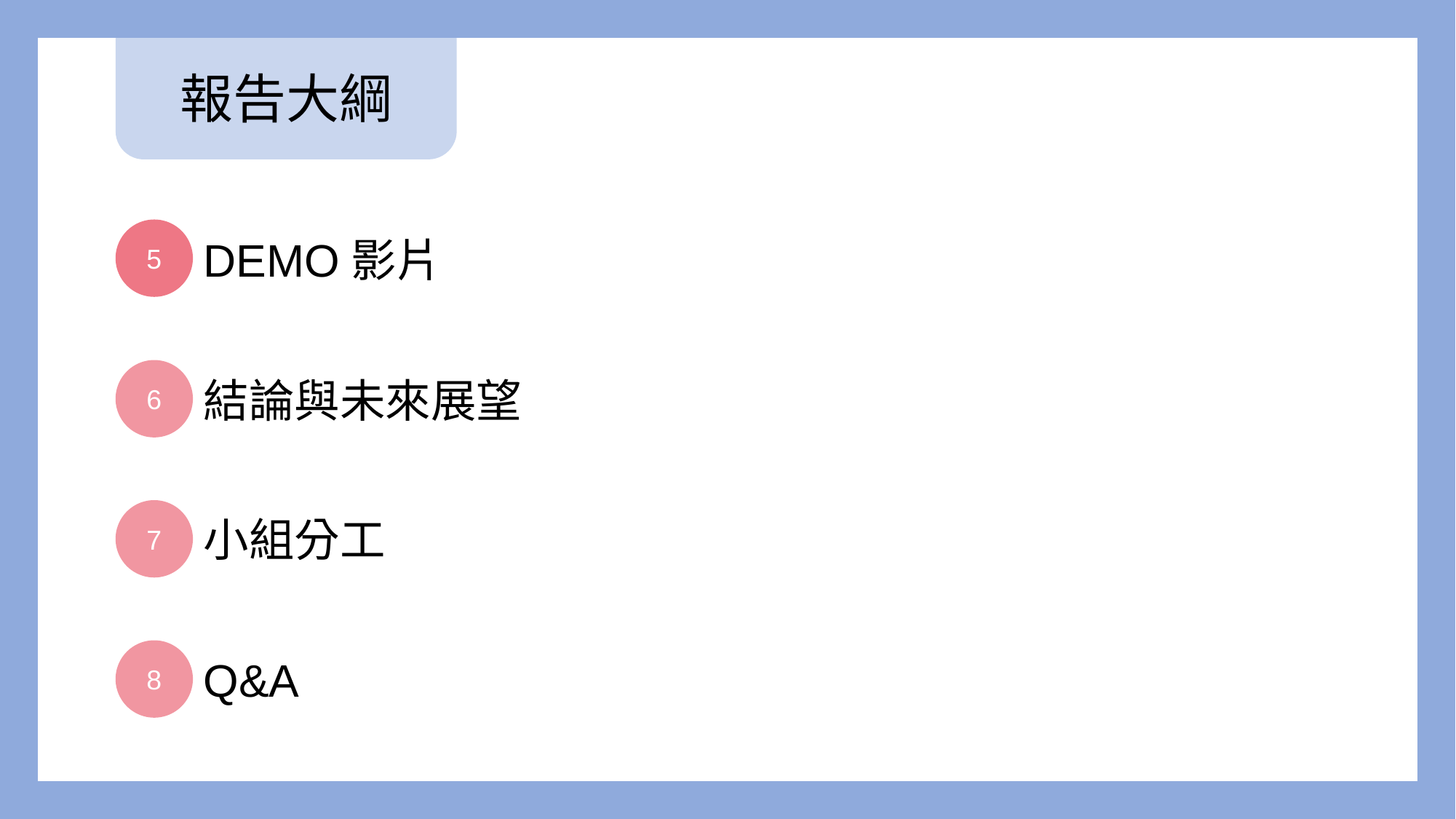

報告大綱
5
DEMO影片
6
結論與未來展望
7
小組分工
8
Q&A